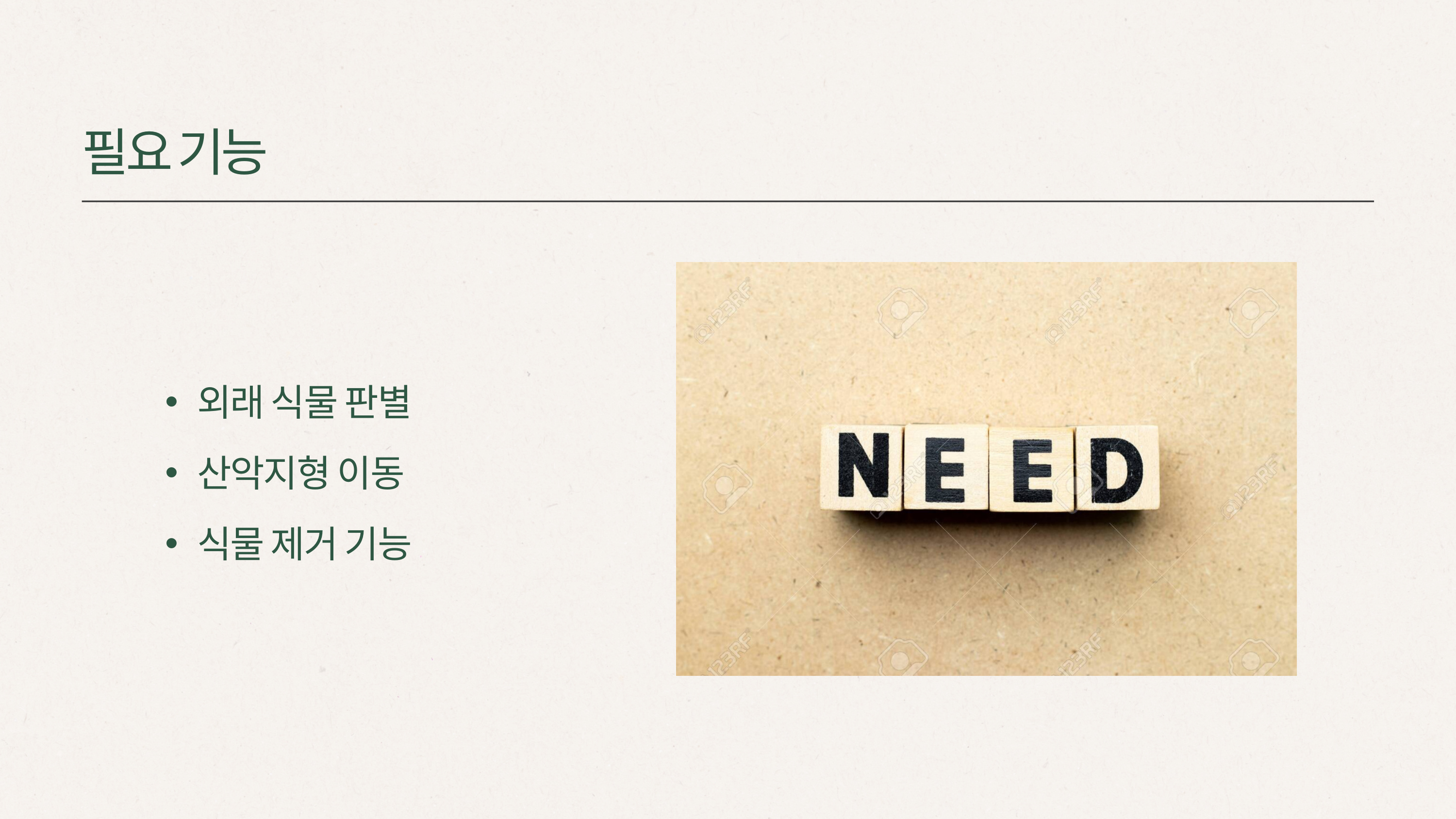

필요 기능

외래 식물 판별
산악지형 이동
식물 제거 기능